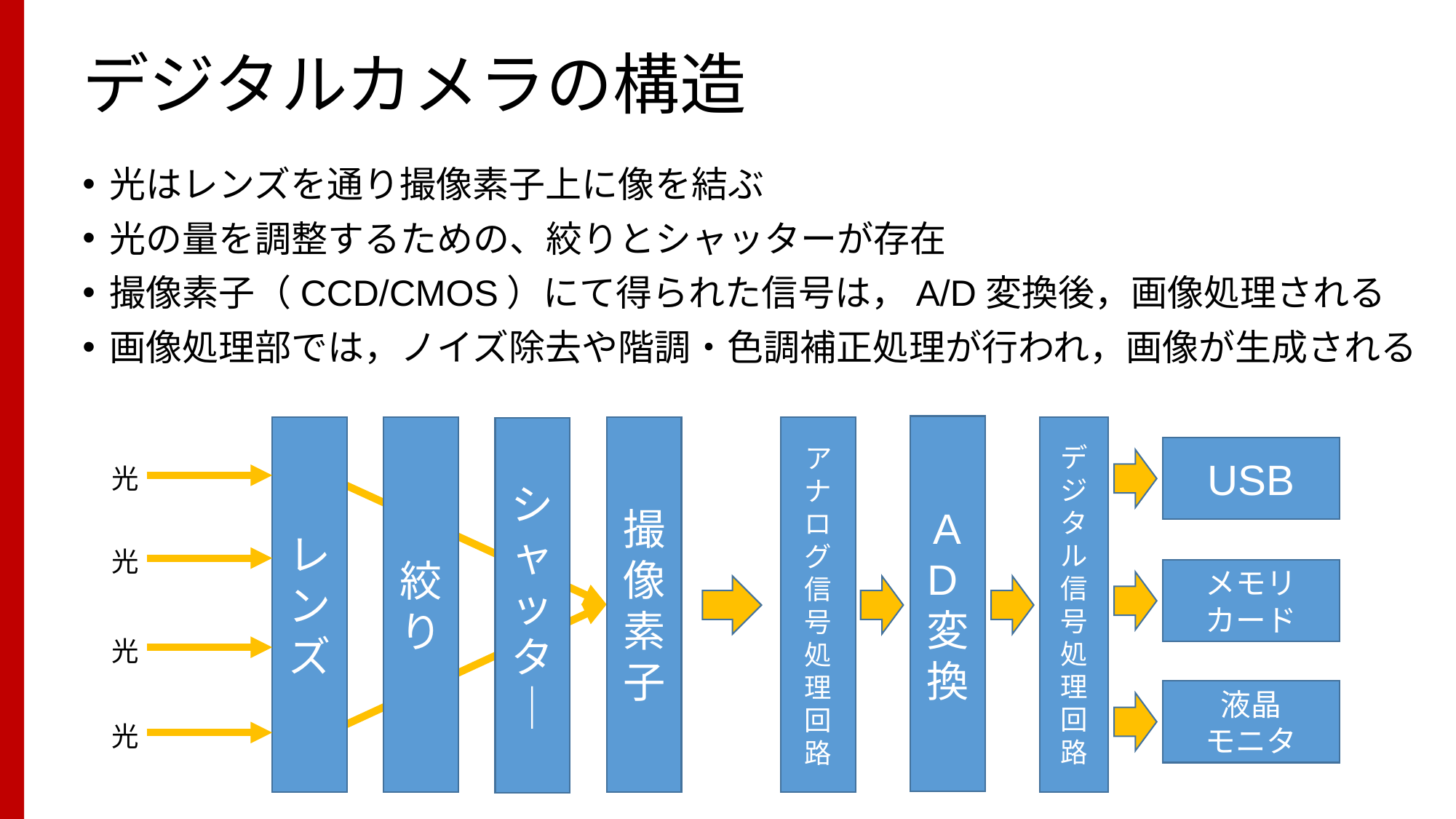

# デジタルカメラの構造
光はレンズを通り撮像素子上に像を結ぶ
光の量を調整するための、絞りとシャッターが存在
撮像素子（CCD/CMOS）にて得られた信号は，A/D変換後，画像処理される
画像処理部では，ノイズ除去や階調・色調補正処理が行われ，画像が生成される
AD変換
撮像素子
デジタル信号処理回路
レ
ン
ズ
アナログ信号処理
回路
絞り
シャッタ｜
USB

光
光
メモリ
カード

光
液晶
モニタ

光